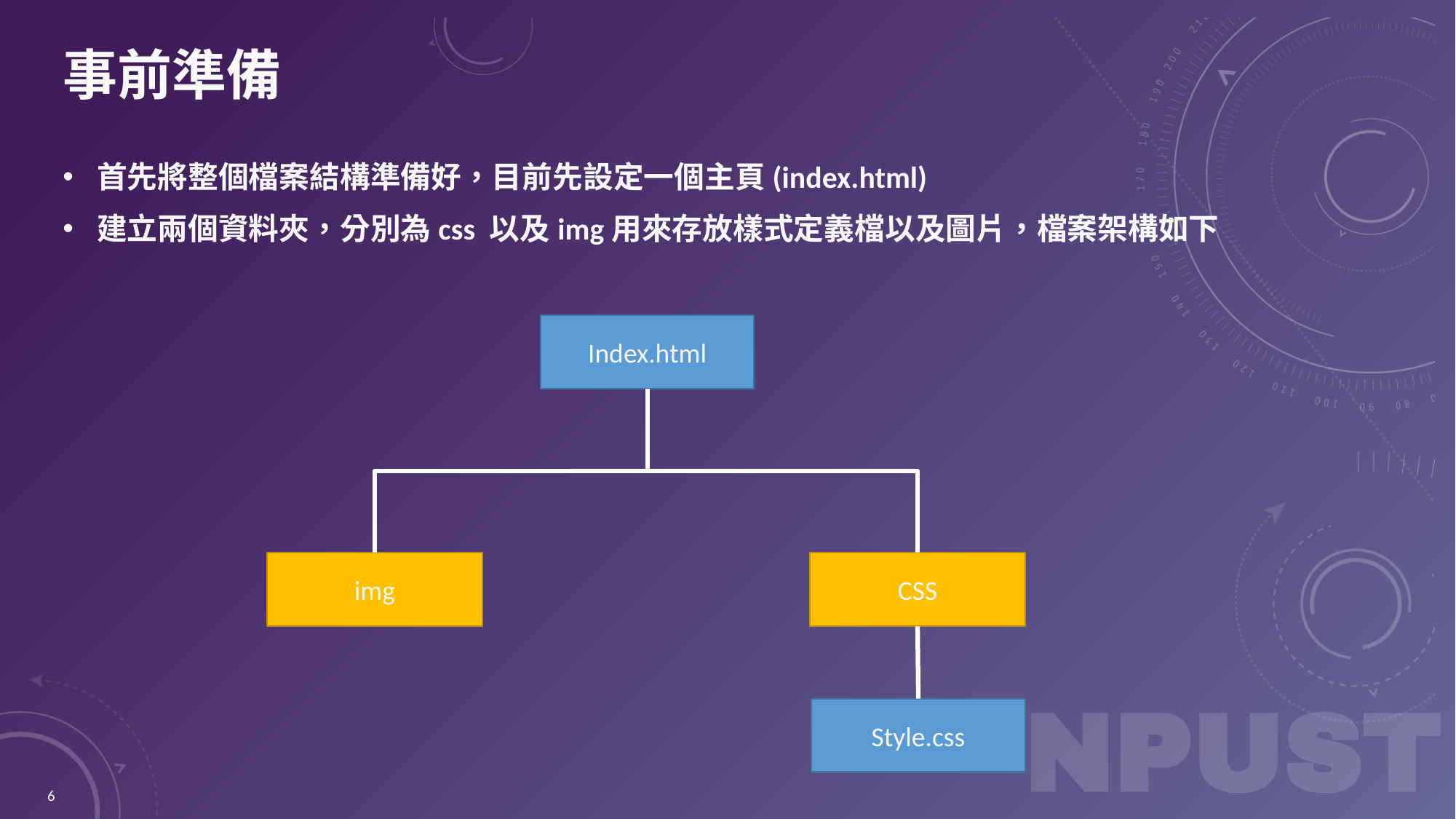

# 事前準備
首先將整個檔案結構準備好，目前先設定一個主頁(index.html)
建立兩個資料夾，分別為css 以及img用來存放樣式定義檔以及圖片，檔案架構如下
Index.html
img
CSS
Style.css
6